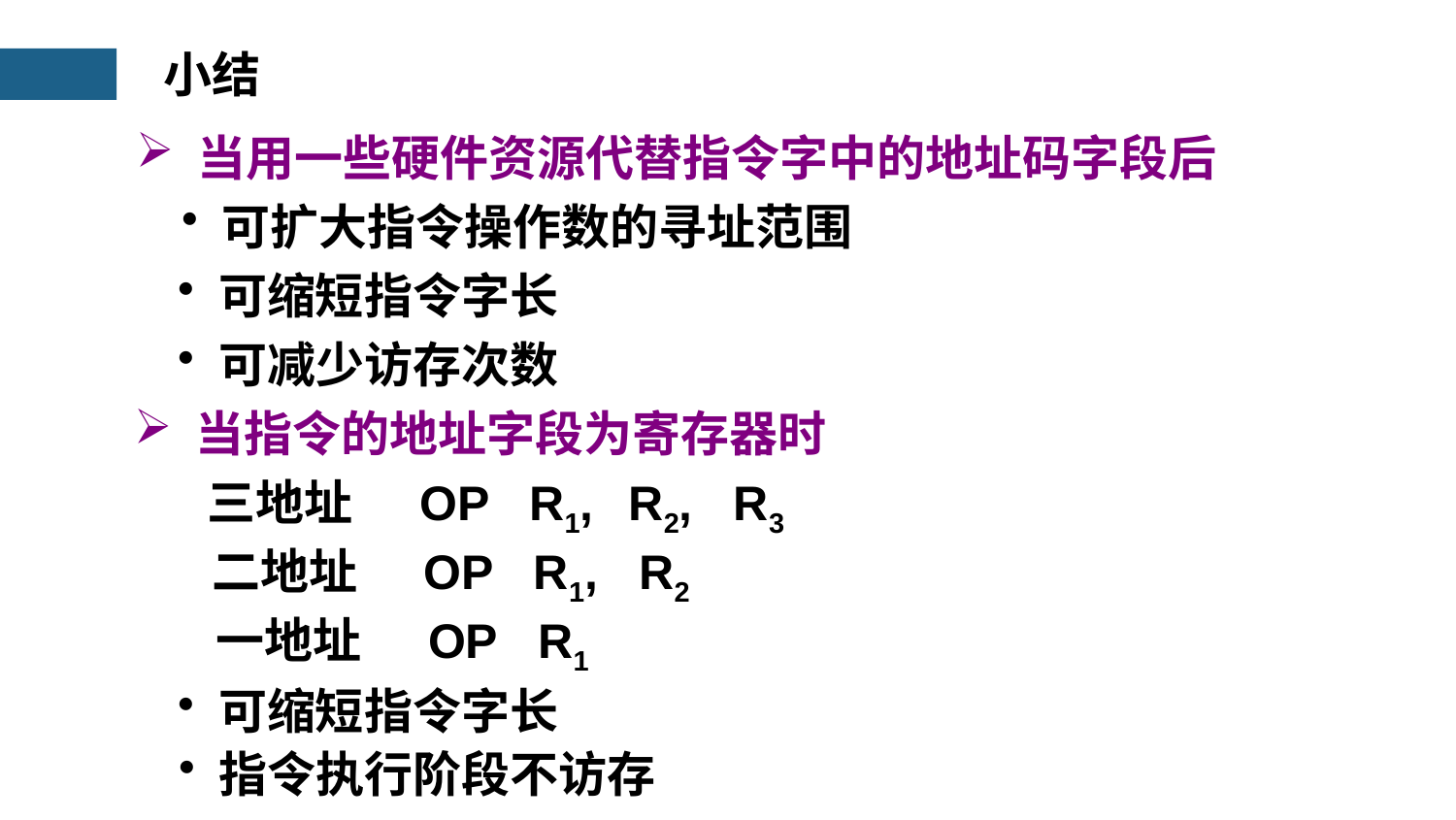

小结
 当用一些硬件资源代替指令字中的地址码字段后
 可扩大指令操作数的寻址范围
 可缩短指令字长
 可减少访存次数
 当指令的地址字段为寄存器时
 三地址     OP   R1,   R2,   R3
 二地址     OP   R1,   R2
 一地址     OP   R1
 可缩短指令字长
 指令执行阶段不访存